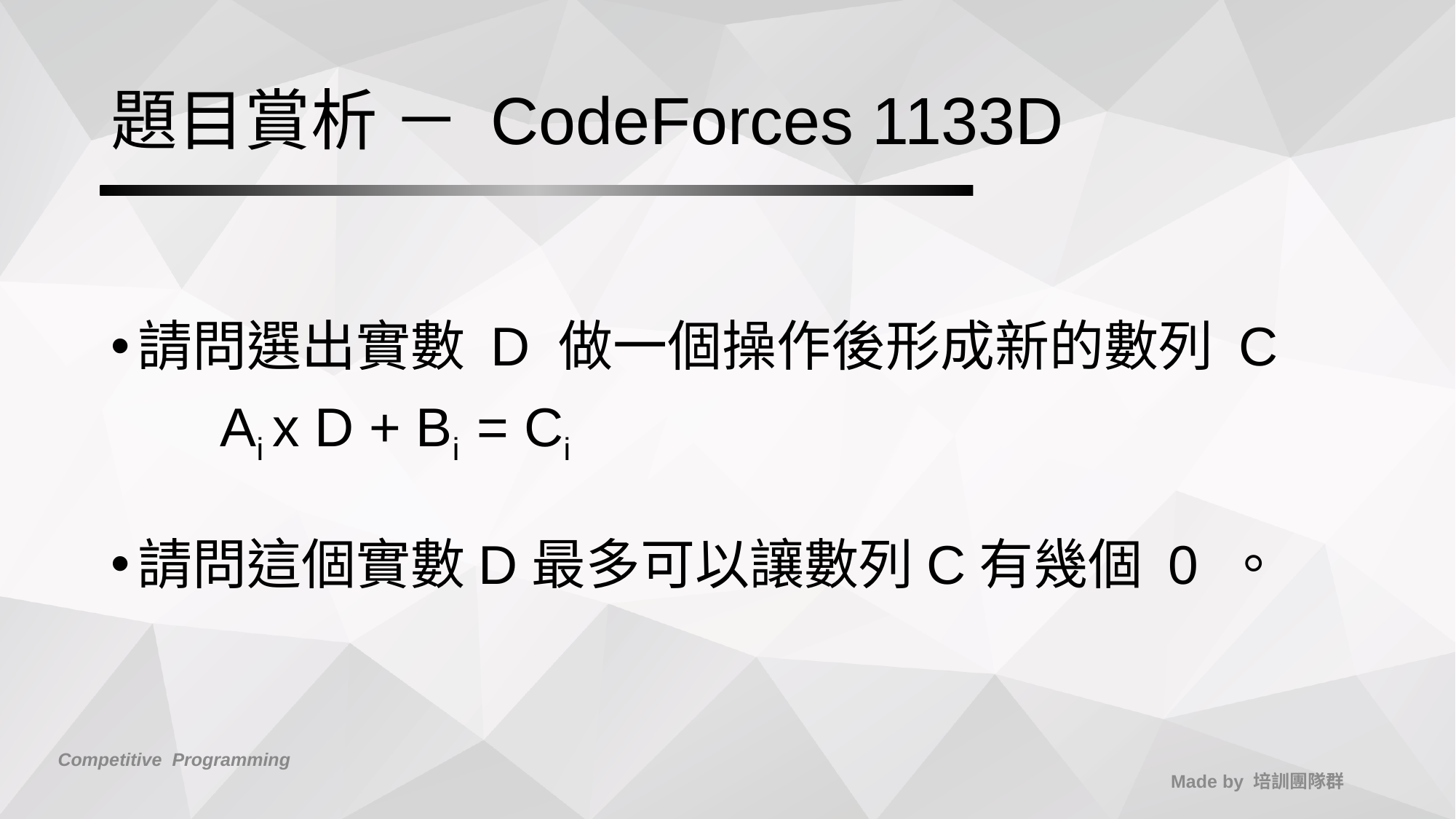

# 題目賞析 － CodeForces 1133D
請問選出實數 D 做一個操作後形成新的數列 C
	Ai x D + Bi  = Ci

請問這個實數D最多可以讓數列C有幾個 0 。